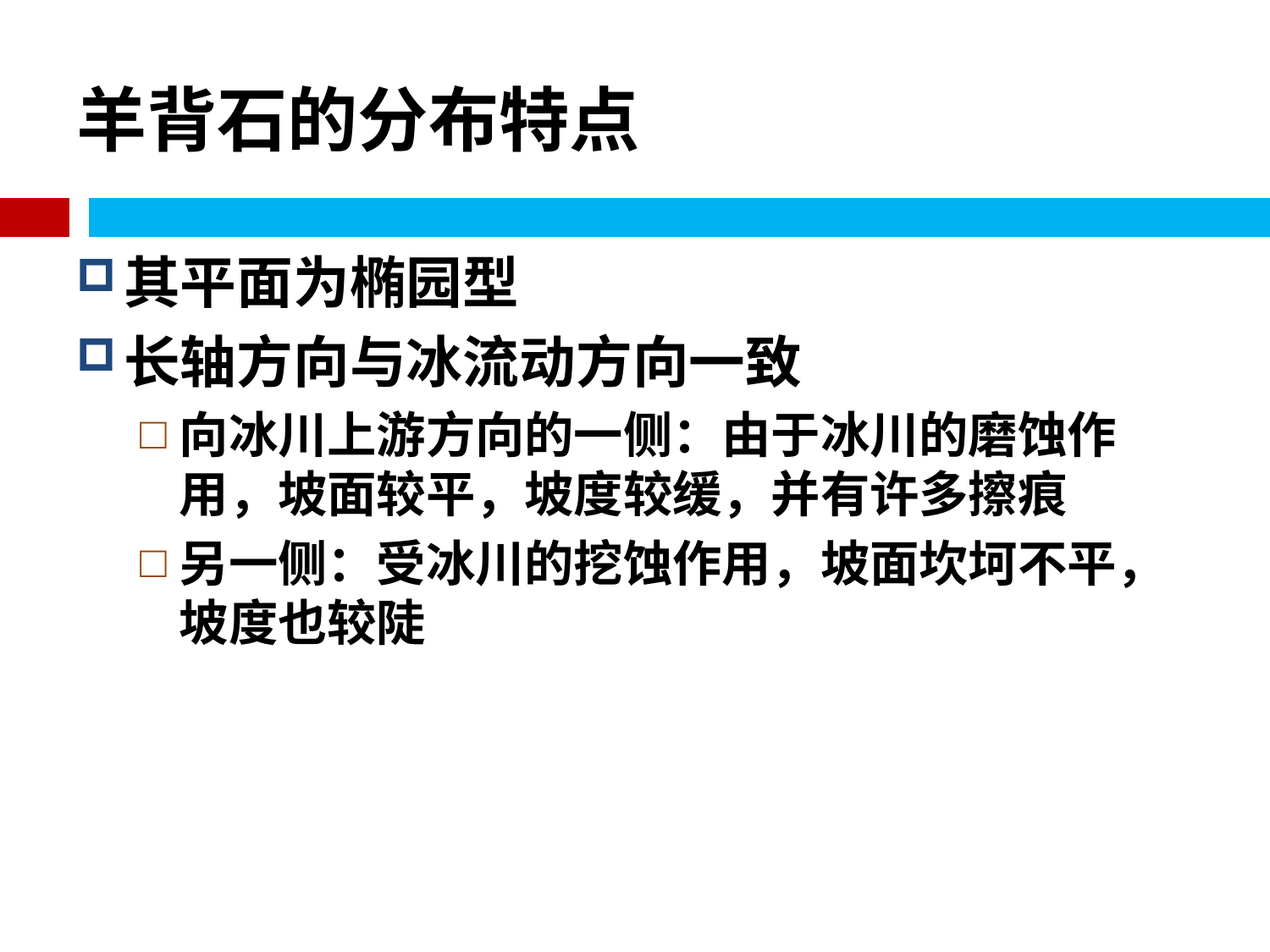

# 羊背石的分布特点
其平面为椭园型
长轴方向与冰流动方向一致
向冰川上游方向的一侧：由于冰川的磨蚀作用，坡面较平，坡度较缓，并有许多擦痕
另一侧：受冰川的挖蚀作用，坡面坎坷不平，坡度也较陡